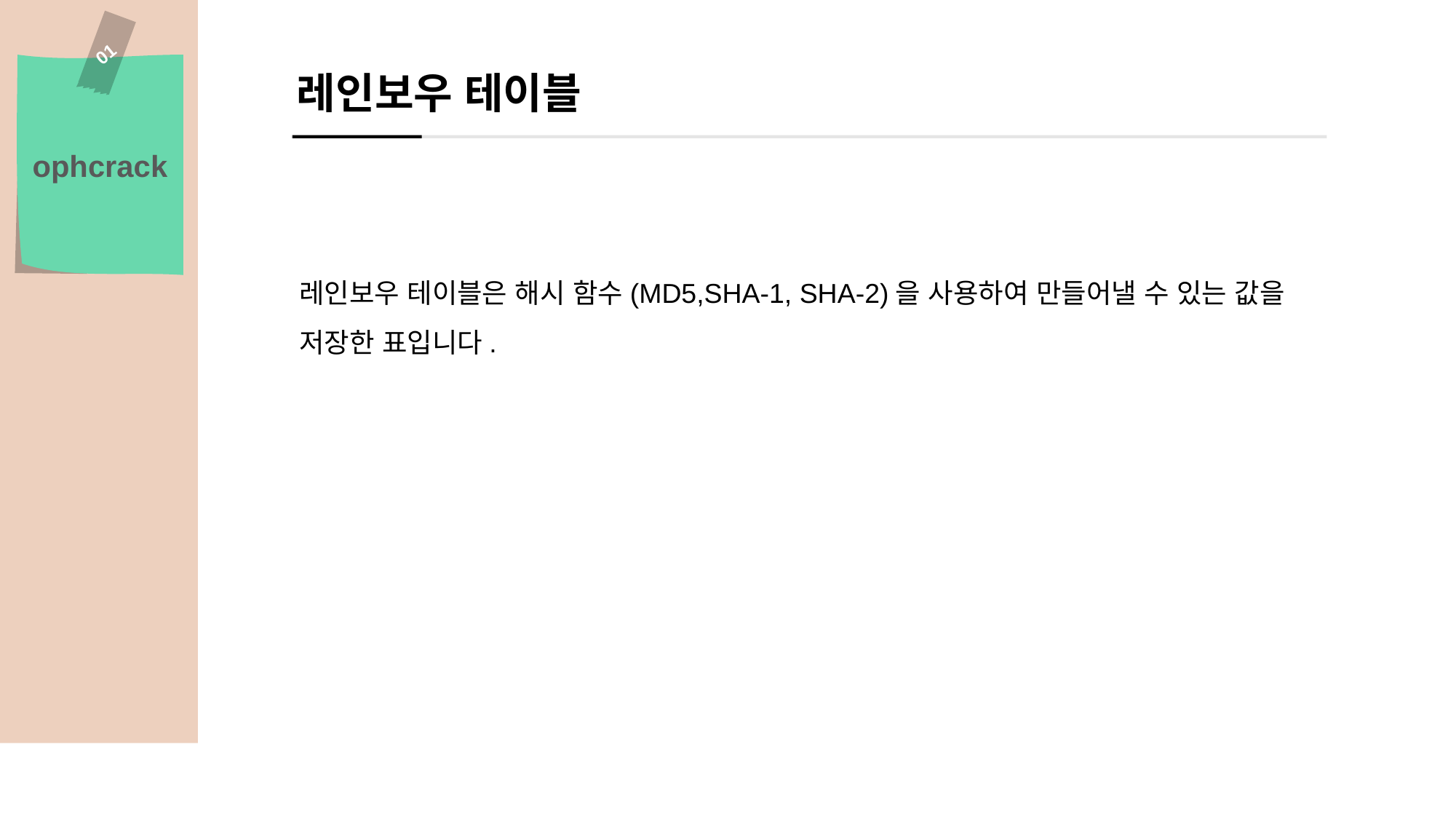

01
레인보우 테이블
ophcrack

레인보우 테이블은 해시 함수(MD5,SHA-1, SHA-2)을 사용하여 만들어낼 수 있는 값을 저장한 표입니다.